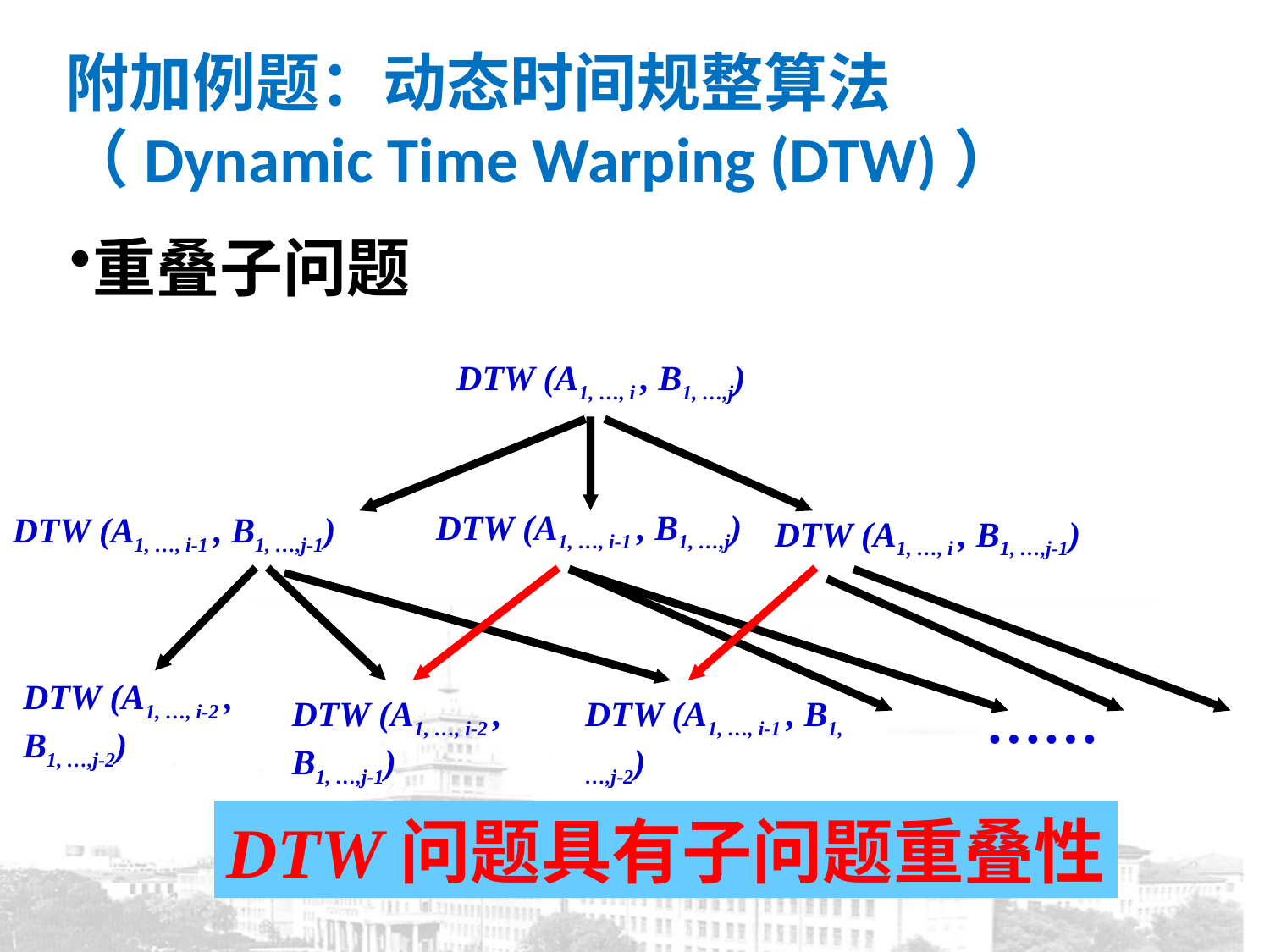

附加例题：动态时间规整算法（Dynamic Time Warping (DTW)）
重叠子问题

DTW (A1, …, i , B1, …,j)

DTW (A1, …, i-1 , B1, …,j)
DTW (A1, …, i-1 , B1, …,j-1)
DTW (A1, …, i , B1, …,j-1)

DTW (A1, …, i-2 ,
B1, …,j-2)
……
DTW (A1, …, i-2 ,
B1, …,j-1)
DTW (A1, …, i-1 , B1, …,j-2)
DTW问题具有子问题重叠性